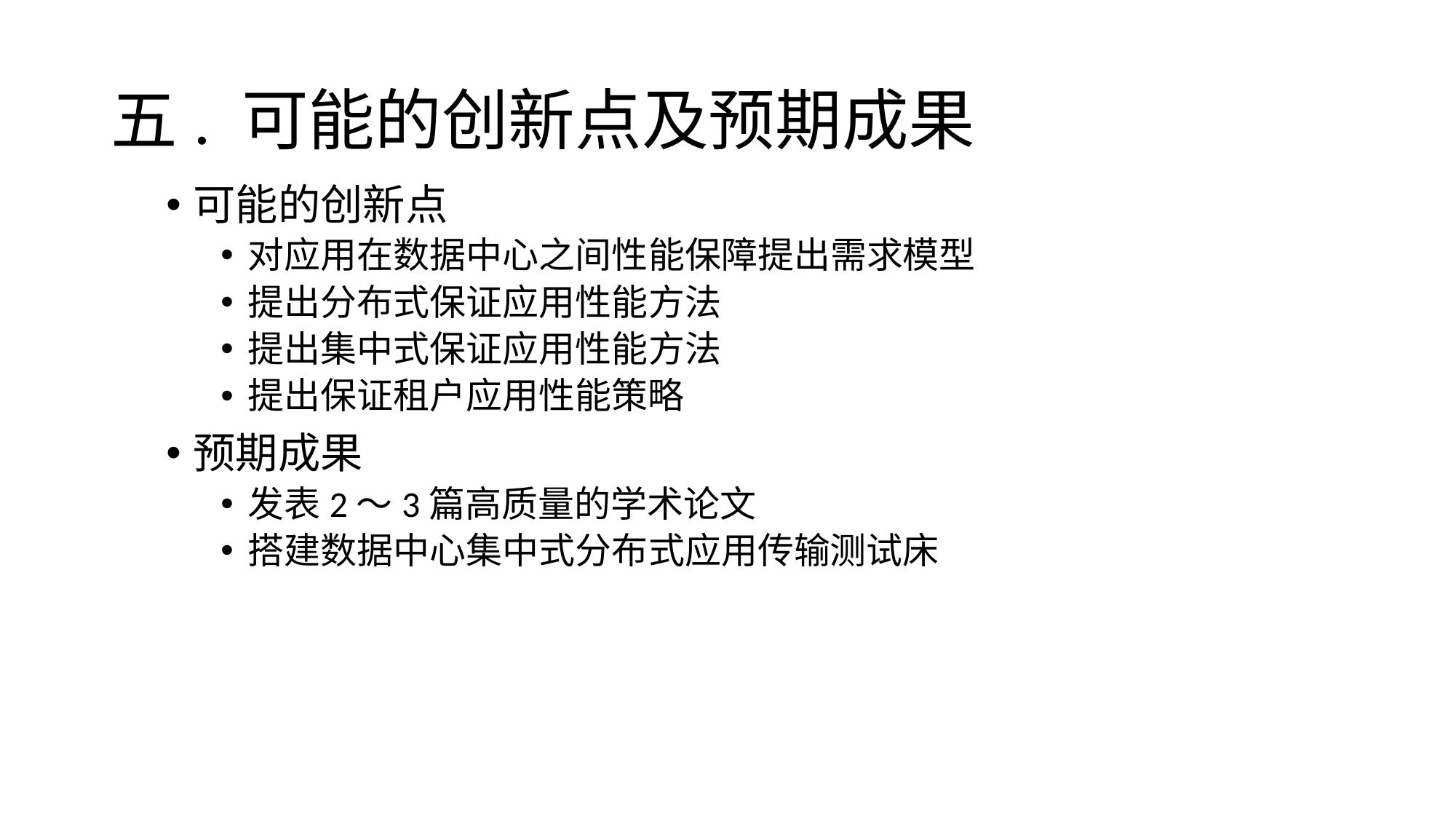

# 五. 可能的创新点及预期成果
可能的创新点
对应用在数据中心之间性能保障提出需求模型
提出分布式保证应用性能方法
提出集中式保证应用性能方法
提出保证租户应用性能策略
预期成果
发表2～3篇高质量的学术论文
搭建数据中心集中式分布式应用传输测试床